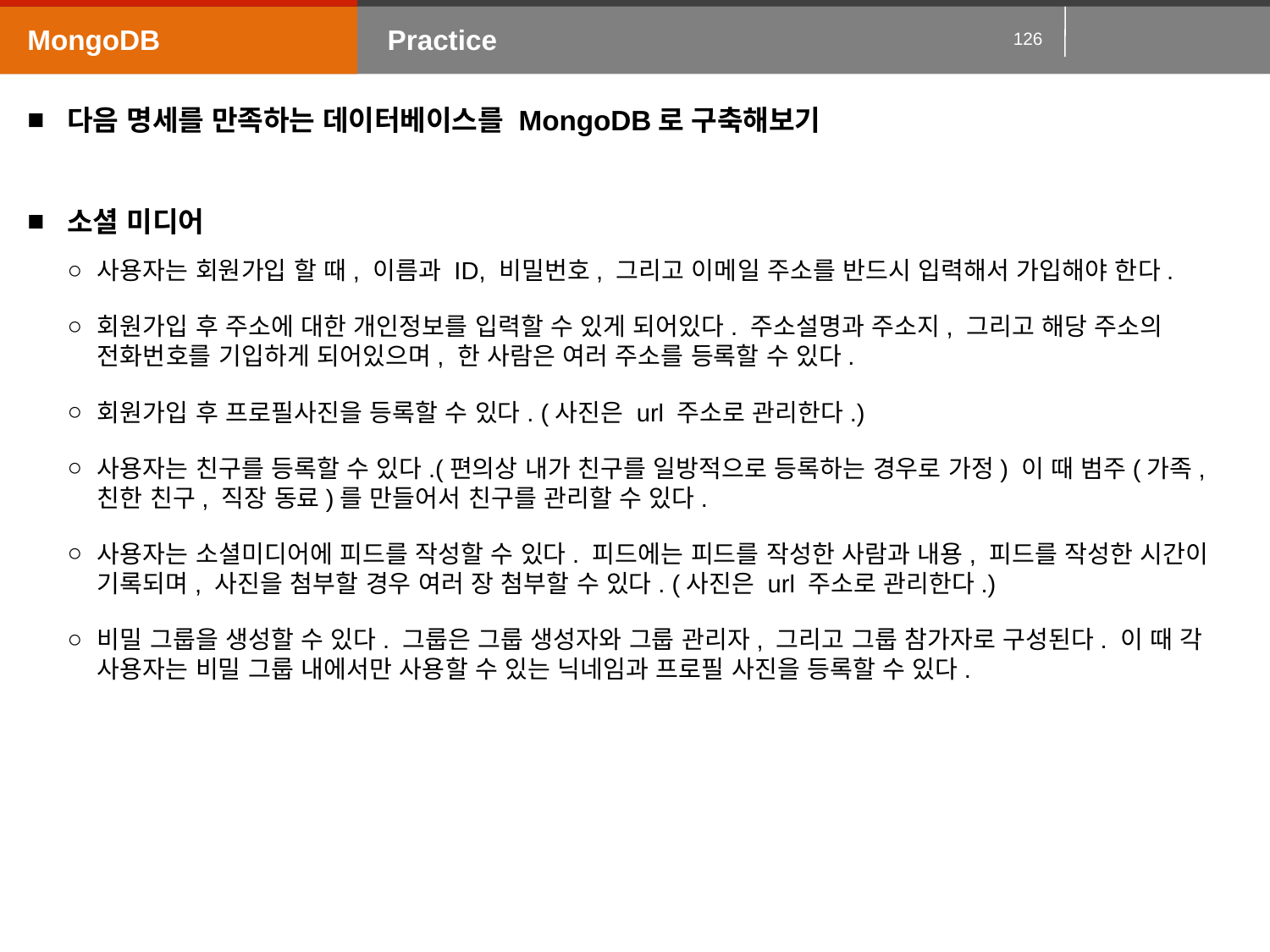

MongoDB
Practice
다음 명세를 만족하는 데이터베이스를 MongoDB로 구축해보기

소셜 미디어
사용자는 회원가입 할 때, 이름과 ID, 비밀번호, 그리고 이메일 주소를 반드시 입력해서 가입해야 한다.
회원가입 후 주소에 대한 개인정보를 입력할 수 있게 되어있다. 주소설명과 주소지, 그리고 해당 주소의 전화번호를 기입하게 되어있으며, 한 사람은 여러 주소를 등록할 수 있다.
회원가입 후 프로필사진을 등록할 수 있다. (사진은 url 주소로 관리한다.)
사용자는 친구를 등록할 수 있다.(편의상 내가 친구를 일방적으로 등록하는 경우로 가정) 이 때 범주(가족, 친한 친구, 직장 동료)를 만들어서 친구를 관리할 수 있다.
사용자는 소셜미디어에 피드를 작성할 수 있다. 피드에는 피드를 작성한 사람과 내용, 피드를 작성한 시간이 기록되며, 사진을 첨부할 경우 여러 장 첨부할 수 있다. (사진은 url 주소로 관리한다.)
비밀 그룹을 생성할 수 있다. 그룹은 그룹 생성자와 그룹 관리자, 그리고 그룹 참가자로 구성된다. 이 때 각 사용자는 비밀 그룹 내에서만 사용할 수 있는 닉네임과 프로필 사진을 등록할 수 있다.